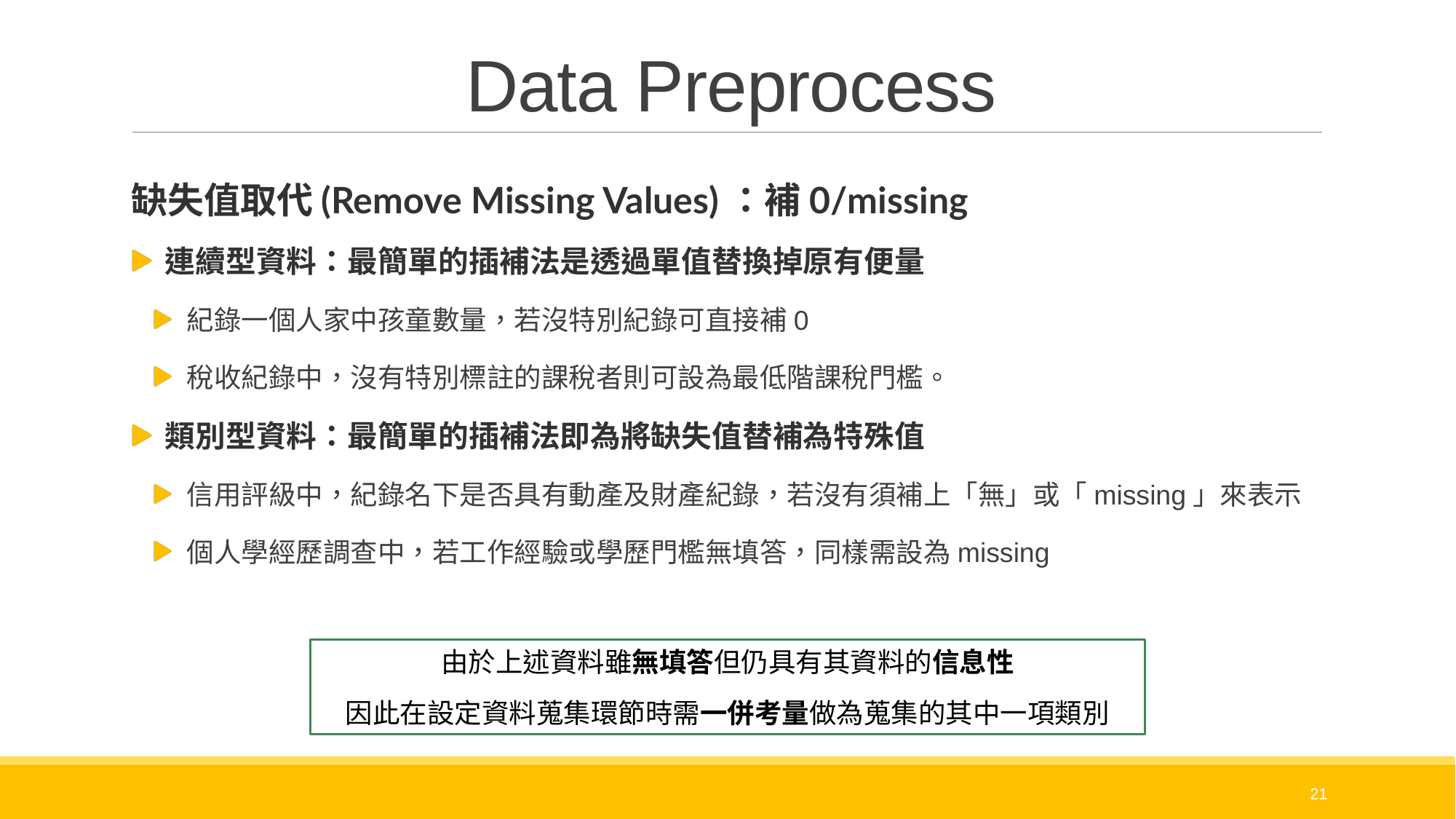

# Data Preprocess
缺失值取代(Remove Missing Values)：補0/missing
連續型資料：最簡單的插補法是透過單值替換掉原有便量
紀錄一個人家中孩童數量，若沒特別紀錄可直接補0
稅收紀錄中，沒有特別標註的課稅者則可設為最低階課稅門檻。
類別型資料：最簡單的插補法即為將缺失值替補為特殊值
信用評級中，紀錄名下是否具有動產及財產紀錄，若沒有須補上「無」或「missing」來表示
個人學經歷調查中，若工作經驗或學歷門檻無填答，同樣需設為missing

由於上述資料雖無填答但仍具有其資料的信息性
因此在設定資料蒐集環節時需一併考量做為蒐集的其中一項類別
21